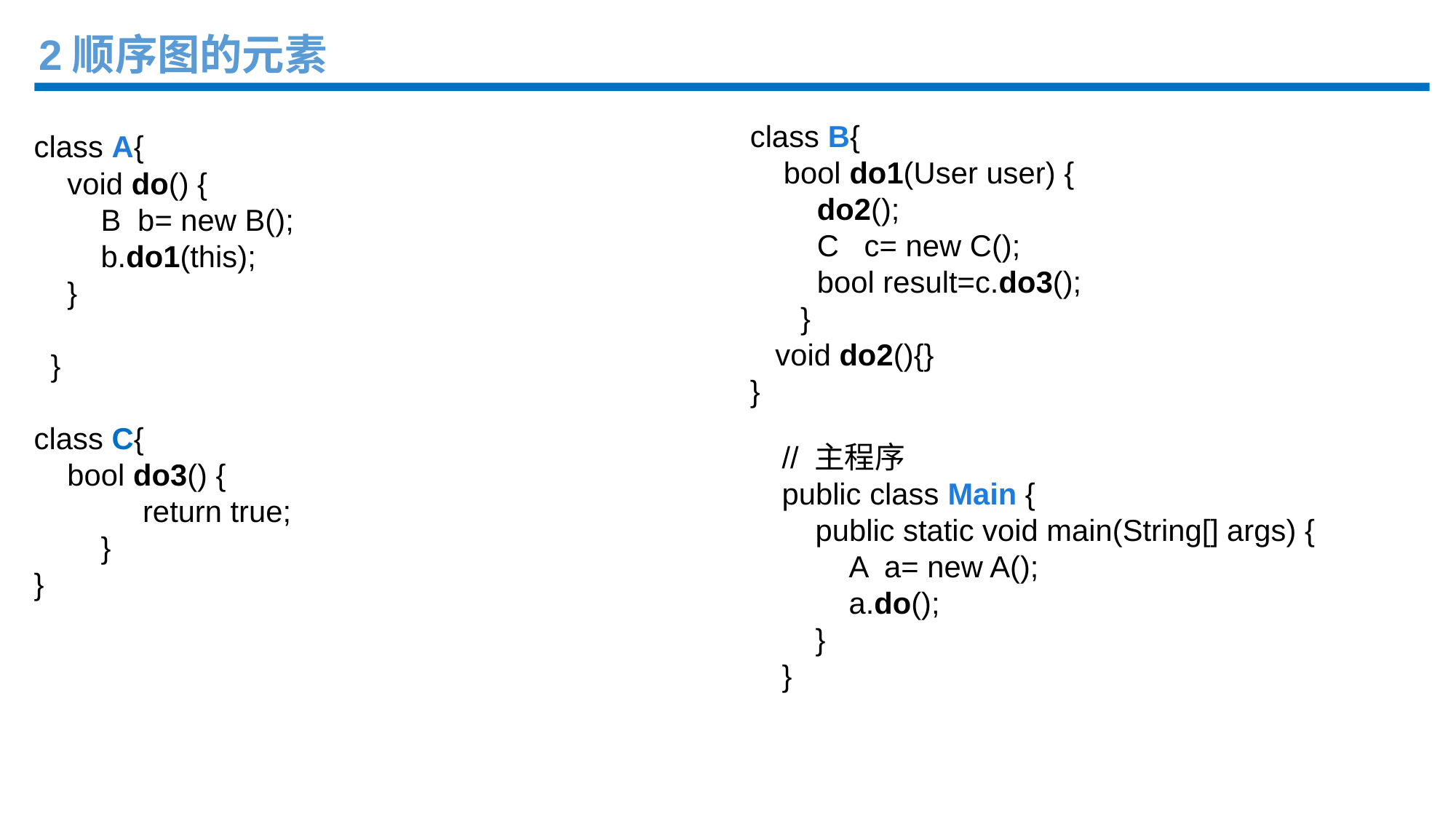

2顺序图的元素
class B{
    bool do1(User user) {
        do2();
        C   c= new C();
        bool result=c.do3();
      }
   void do2(){}
}
class A{
    void do() {
        B  b= new B();
        b.do1(this);
    }

  }

class C{
    bool do3() {
             return true;
        }
}

// 主程序
public class Main {
    public static void main(String[] args) {
        A  a= new A();
        a.do();
    }
}